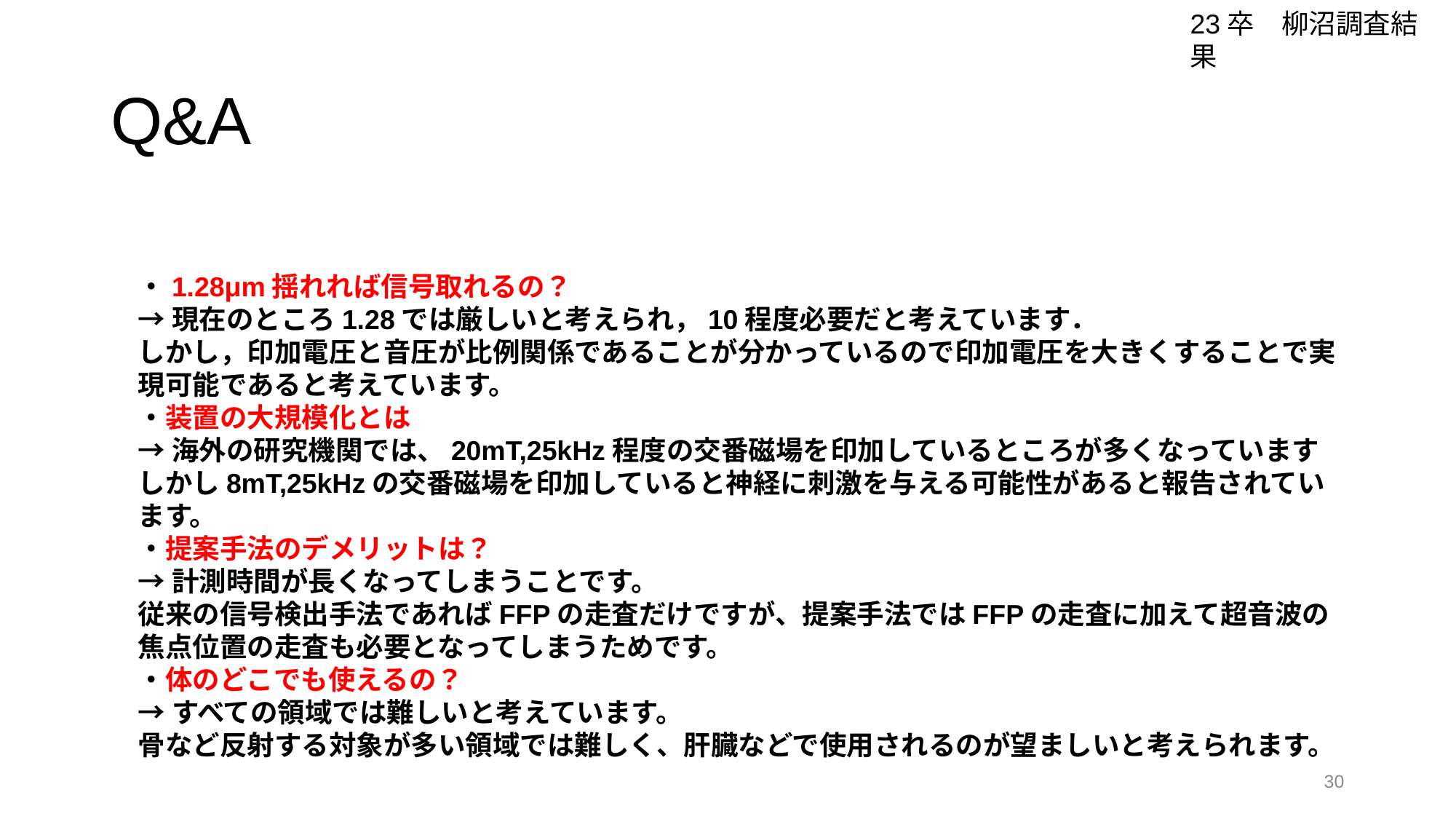

23卒　柳沼調査結果
# Q&A
・1.28μm揺れれば信号取れるの？
→現在のところ1.28では厳しいと考えられ，10程度必要だと考えています．
しかし，印加電圧と音圧が比例関係であることが分かっているので印加電圧を大きくすることで実現可能であると考えています。
・装置の大規模化とは
→海外の研究機関では、20mT,25kHz程度の交番磁場を印加しているところが多くなっています
しかし8mT,25kHzの交番磁場を印加していると神経に刺激を与える可能性があると報告されています。
・提案手法のデメリットは？
→計測時間が長くなってしまうことです。
従来の信号検出手法であればFFPの走査だけですが、提案手法ではFFPの走査に加えて超音波の焦点位置の走査も必要となってしまうためです。
・体のどこでも使えるの？
→すべての領域では難しいと考えています。
骨など反射する対象が多い領域では難しく、肝臓などで使用されるのが望ましいと考えられます。
30